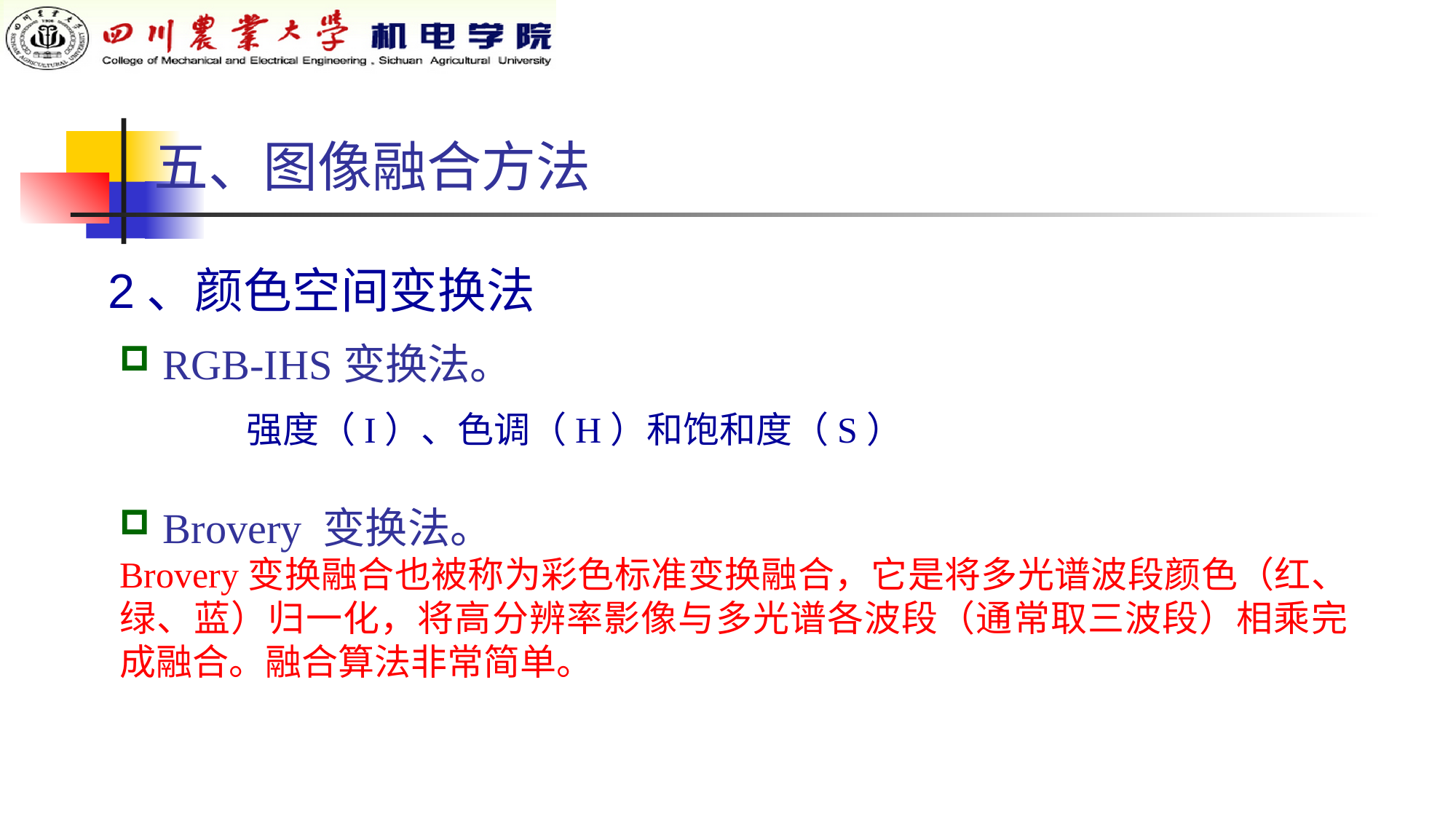

五、图像融合方法
2、颜色空间变换法
 RGB-IHS变换法。
强度（I）、色调（H）和饱和度（S）
 Brovery 变换法。
Brovery变换融合也被称为彩色标准变换融合，它是将多光谱波段颜色（红、绿、蓝）归一化，将高分辨率影像与多光谱各波段（通常取三波段）相乘完成融合。融合算法非常简单。